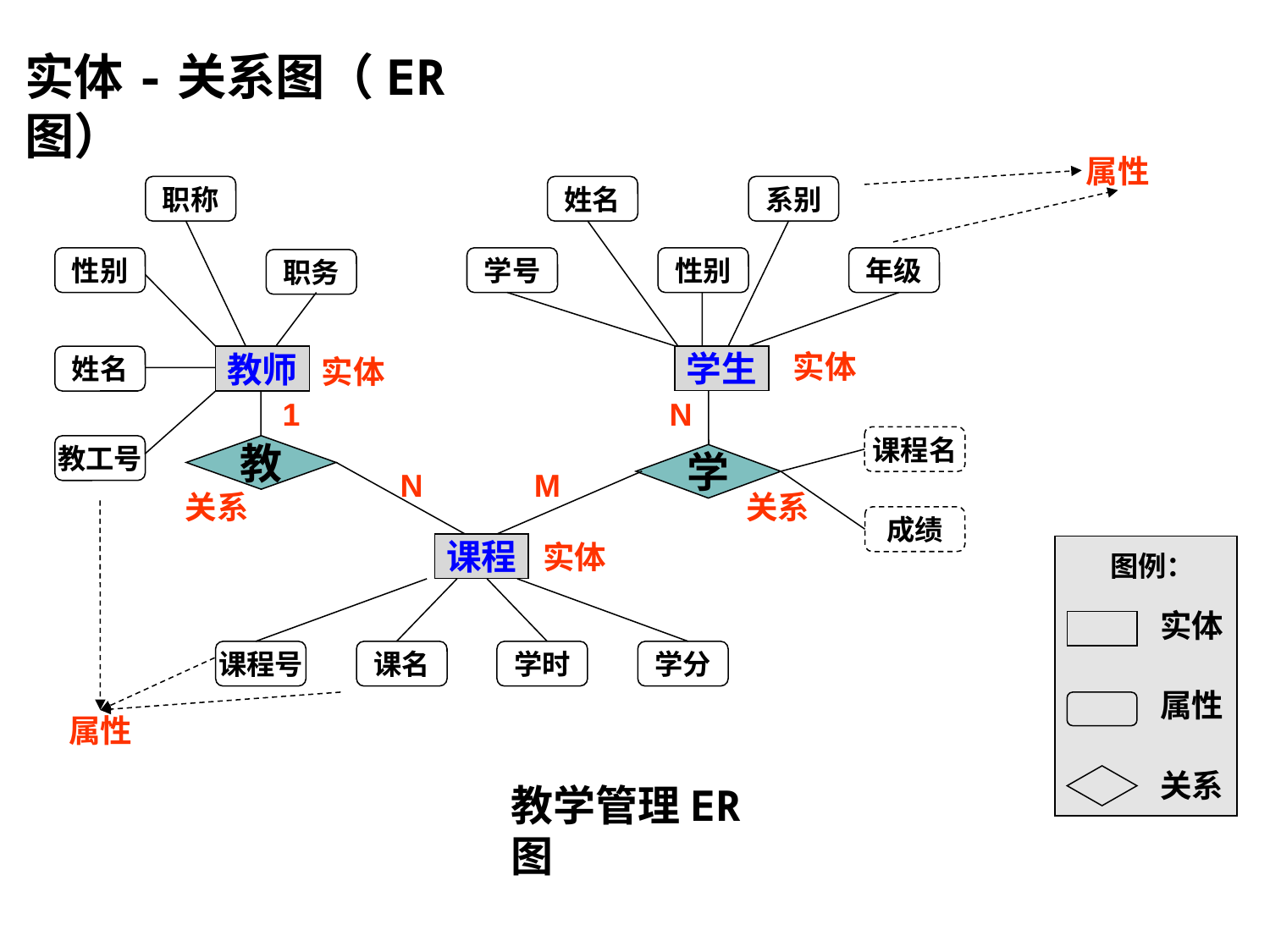

实体-关系图（ER图）
属性
属性
职称
性别
职务
姓名
教工号
姓名
系别
学号
性别
年级

学生
教师
实体
实体
课程
实体

学

关系

教

关系
1
N
N
M
课程名
成绩

图例：
实体

属性

关系
教学管理ER图

课程号
课名
学时
学分